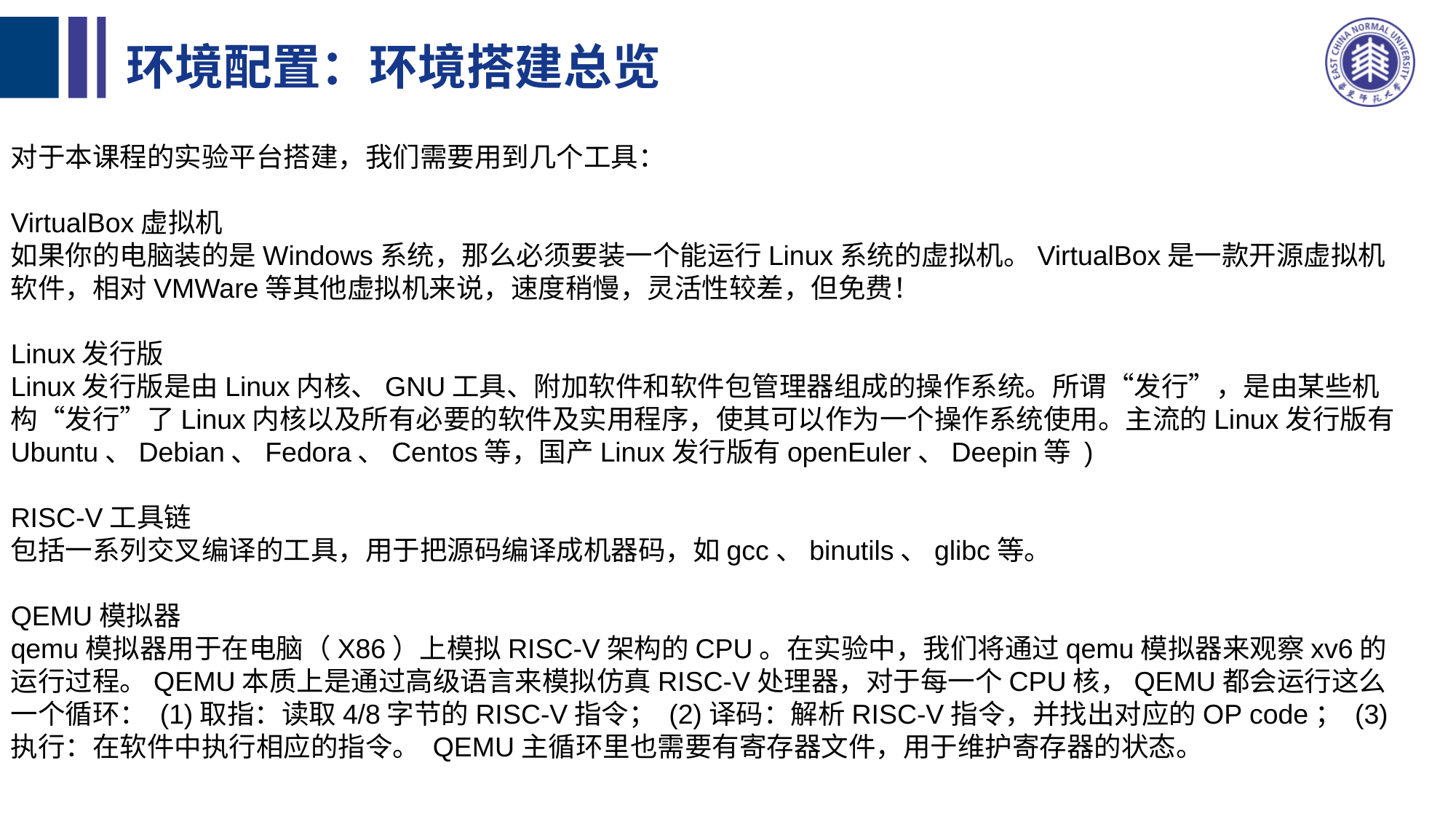

# 环境配置：环境搭建总览
对于本课程的实验平台搭建，我们需要用到几个工具：

VirtualBox虚拟机
如果你的电脑装的是Windows系统，那么必须要装一个能运行Linux系统的虚拟机。VirtualBox是一款开源虚拟机软件，相对VMWare等其他虚拟机来说，速度稍慢，灵活性较差，但免费！

Linux发行版
Linux发行版是由Linux内核、GNU工具、附加软件和软件包管理器组成的操作系统。所谓“发行”，是由某些机构“发行”了Linux内核以及所有必要的软件及实用程序，使其可以作为一个操作系统使用。主流的Linux发行版有Ubuntu、Debian、Fedora、Centos等，国产Linux发行版有openEuler、Deepin等 )

RISC-V工具链
包括一系列交叉编译的工具，用于把源码编译成机器码，如gcc、binutils、glibc等。

QEMU模拟器
qemu模拟器用于在电脑（X86）上模拟RISC-V架构的CPU。在实验中，我们将通过qemu模拟器来观察xv6的运行过程。QEMU本质上是通过高级语言来模拟仿真RISC-V处理器，对于每一个CPU核，QEMU都会运行这么一个循环： (1)取指：读取4/8字节的RISC-V指令； (2)译码：解析RISC-V指令，并找出对应的OP code； (3)执行：在软件中执行相应的指令。 QEMU主循环里也需要有寄存器文件，用于维护寄存器的状态。